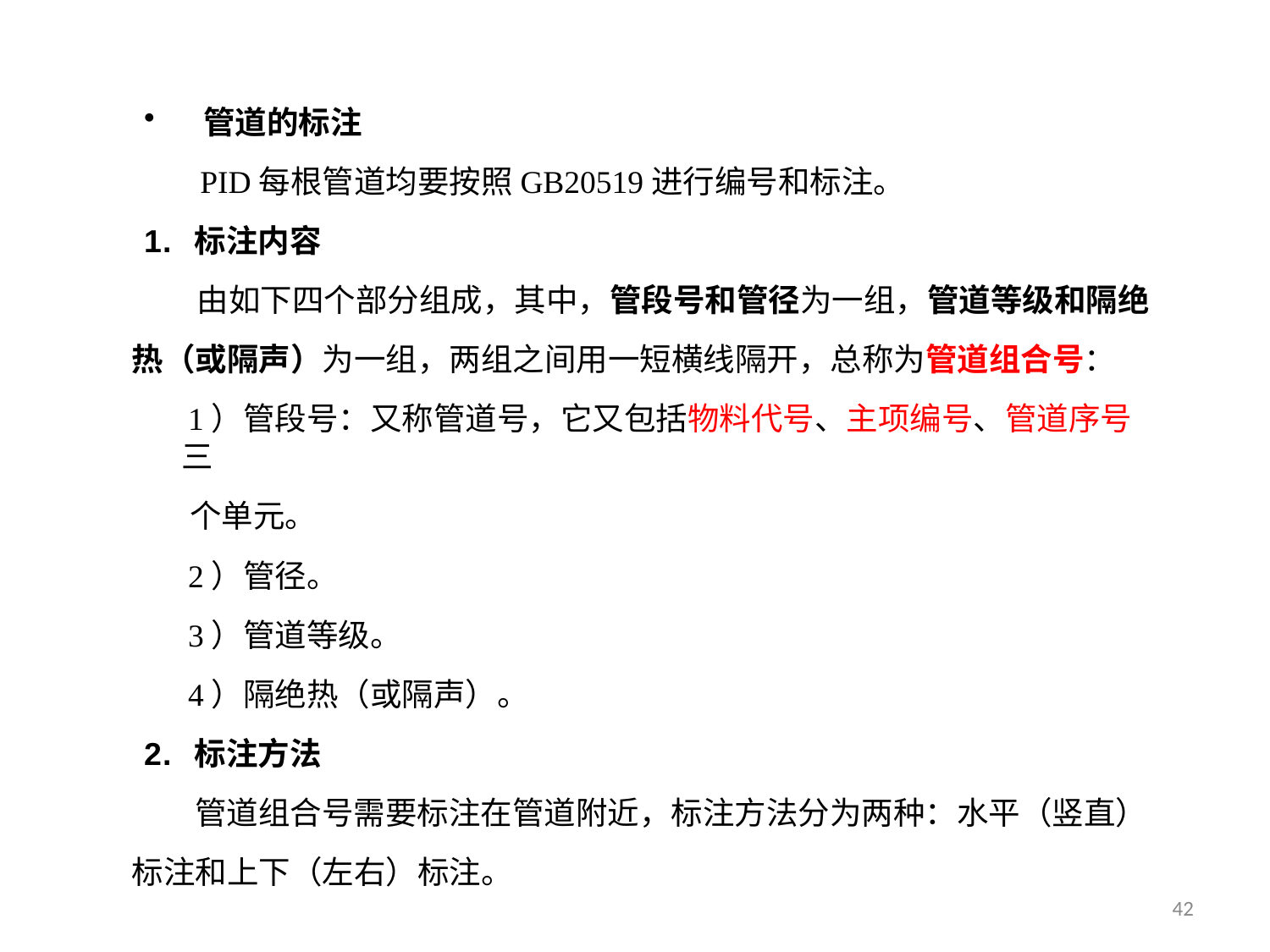

管道的标注
       PID每根管道均要按照GB20519进行编号和标注。
标注内容
        由如下四个部分组成，其中，管段号和管径为一组，管道等级和隔绝
热（或隔声）为一组，两组之间用一短横线隔开，总称为管道组合号：
       1）管段号：又称管道号，它又包括物料代号、主项编号、管道序号三
       个单元。
       2）管径。
       3）管道等级。
       4）隔绝热（或隔声）。
标注方法
      管道组合号需要标注在管道附近，标注方法分为两种：水平（竖直）
标注和上下（左右）标注。

42